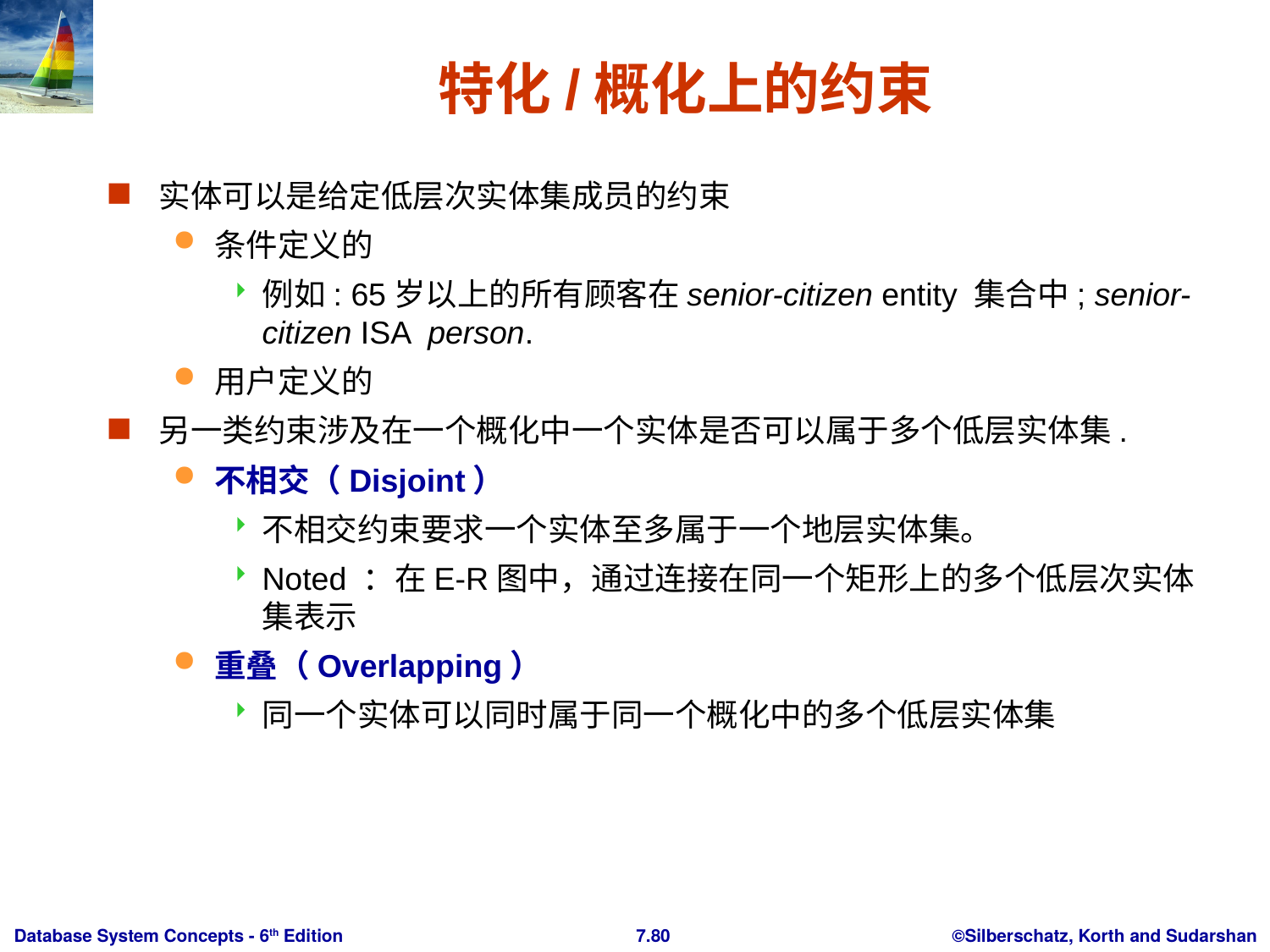

# 特化/概化上的约束
实体可以是给定低层次实体集成员的约束
条件定义的
例如: 65岁以上的所有顾客在senior-citizen entity 集合中; senior-citizen ISA  person.
用户定义的
另一类约束涉及在一个概化中一个实体是否可以属于多个低层实体集.
不相交（Disjoint）
不相交约束要求一个实体至多属于一个地层实体集。
Noted ：在E-R图中，通过连接在同一个矩形上的多个低层次实体集表示
重叠（Overlapping）
同一个实体可以同时属于同一个概化中的多个低层实体集